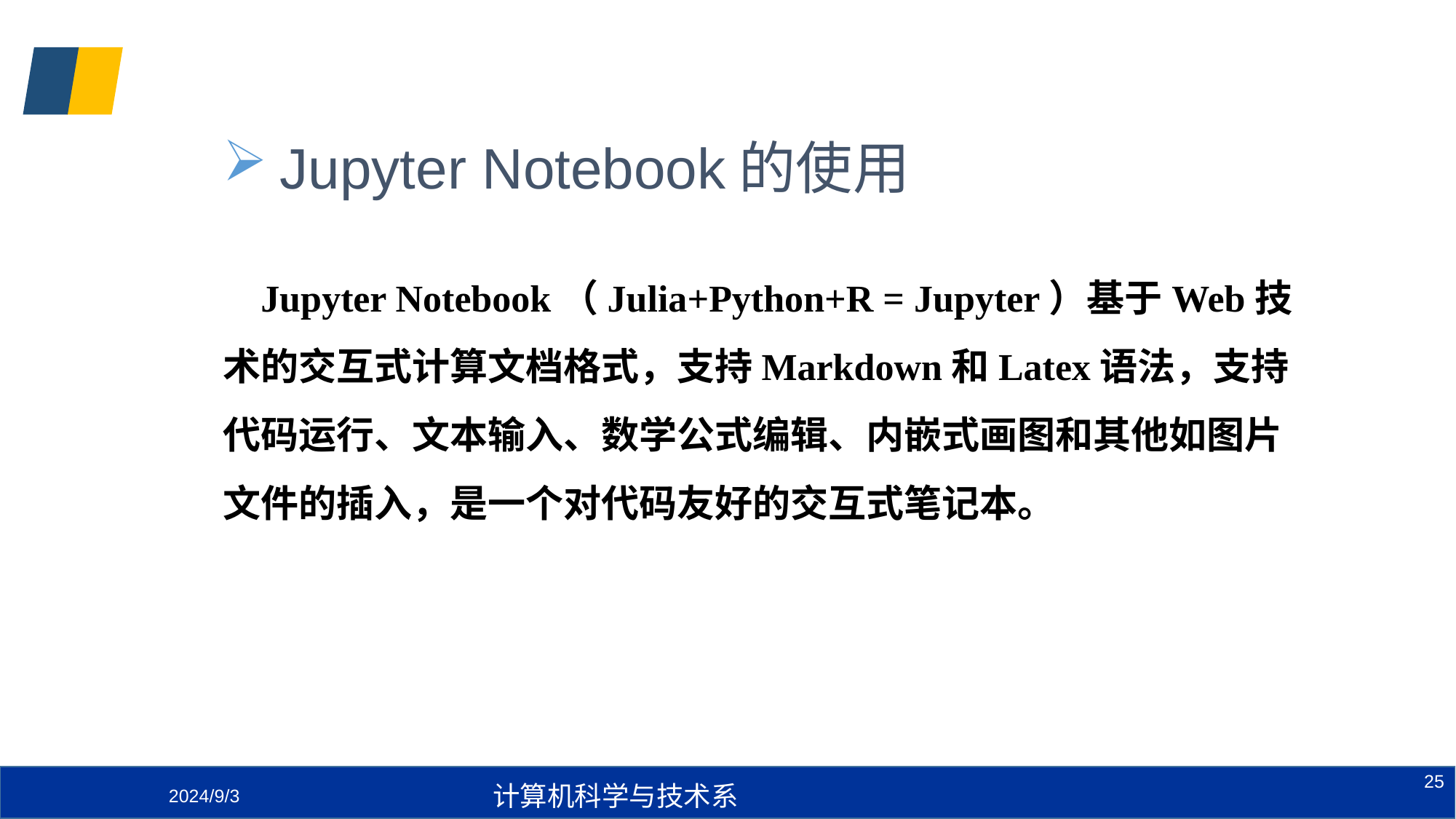

数据科学计算平台——Anaconda
# Jupyter Notebook的使用
    Jupyter Notebook（Julia+Python+R = Jupyter）基于Web技术的交互式计算文档格式，支持Markdown和Latex语法，支持代码运行、文本输入、数学公式编辑、内嵌式画图和其他如图片文件的插入，是一个对代码友好的交互式笔记本。
25
2024/9/3
计算机科学与技术系